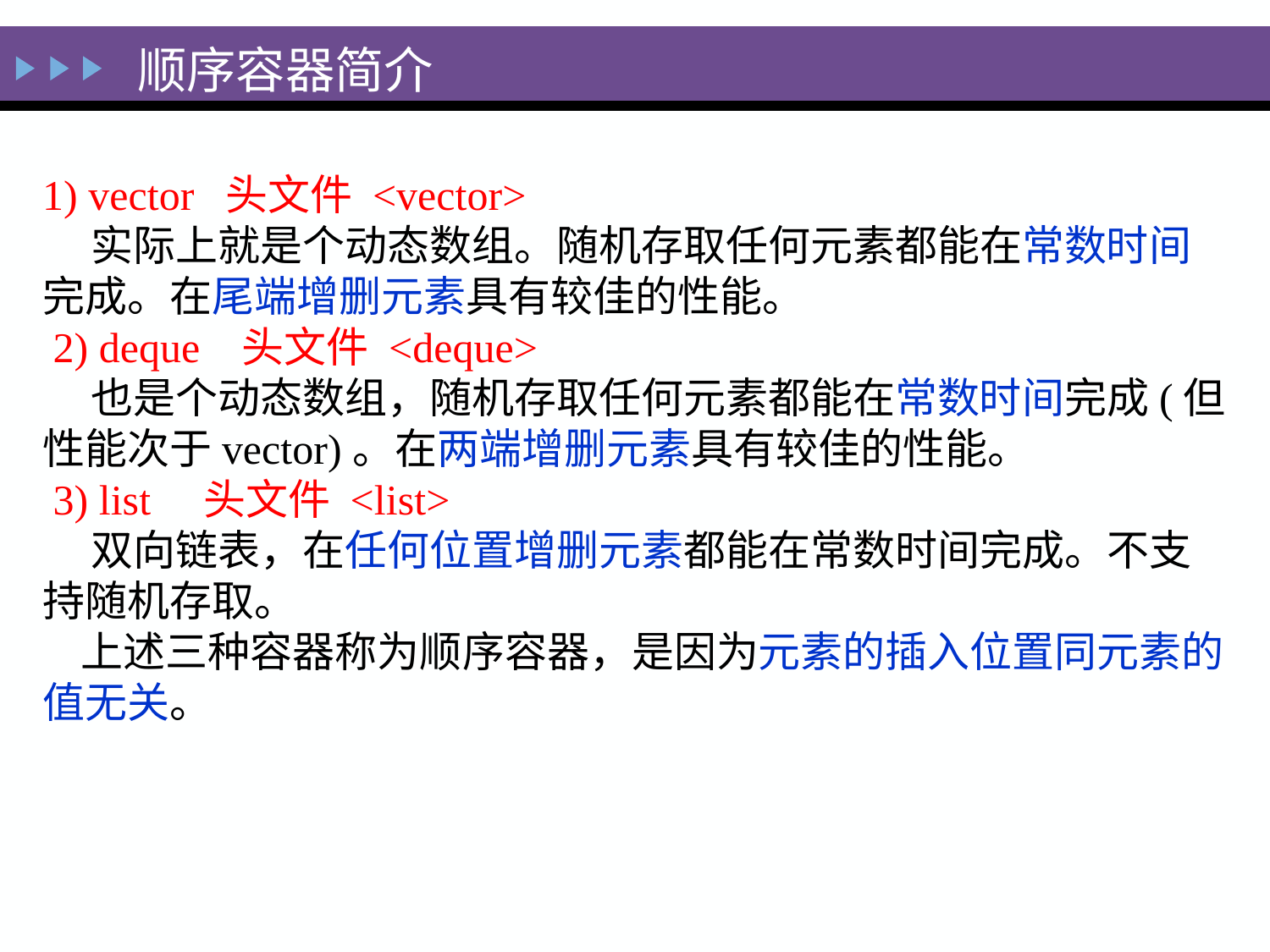

顺序容器简介
1) vector  头文件 <vector>
    实际上就是个动态数组。随机存取任何元素都能在常数时间完成。在尾端增删元素具有较佳的性能。
 2) deque   头文件 <deque>
    也是个动态数组，随机存取任何元素都能在常数时间完成(但性能次于vector)。在两端增删元素具有较佳的性能。
 3) list    头文件 <list>
    双向链表，在任何位置增删元素都能在常数时间完成。不支持随机存取。
   上述三种容器称为顺序容器，是因为元素的插入位置同元素的值无关。